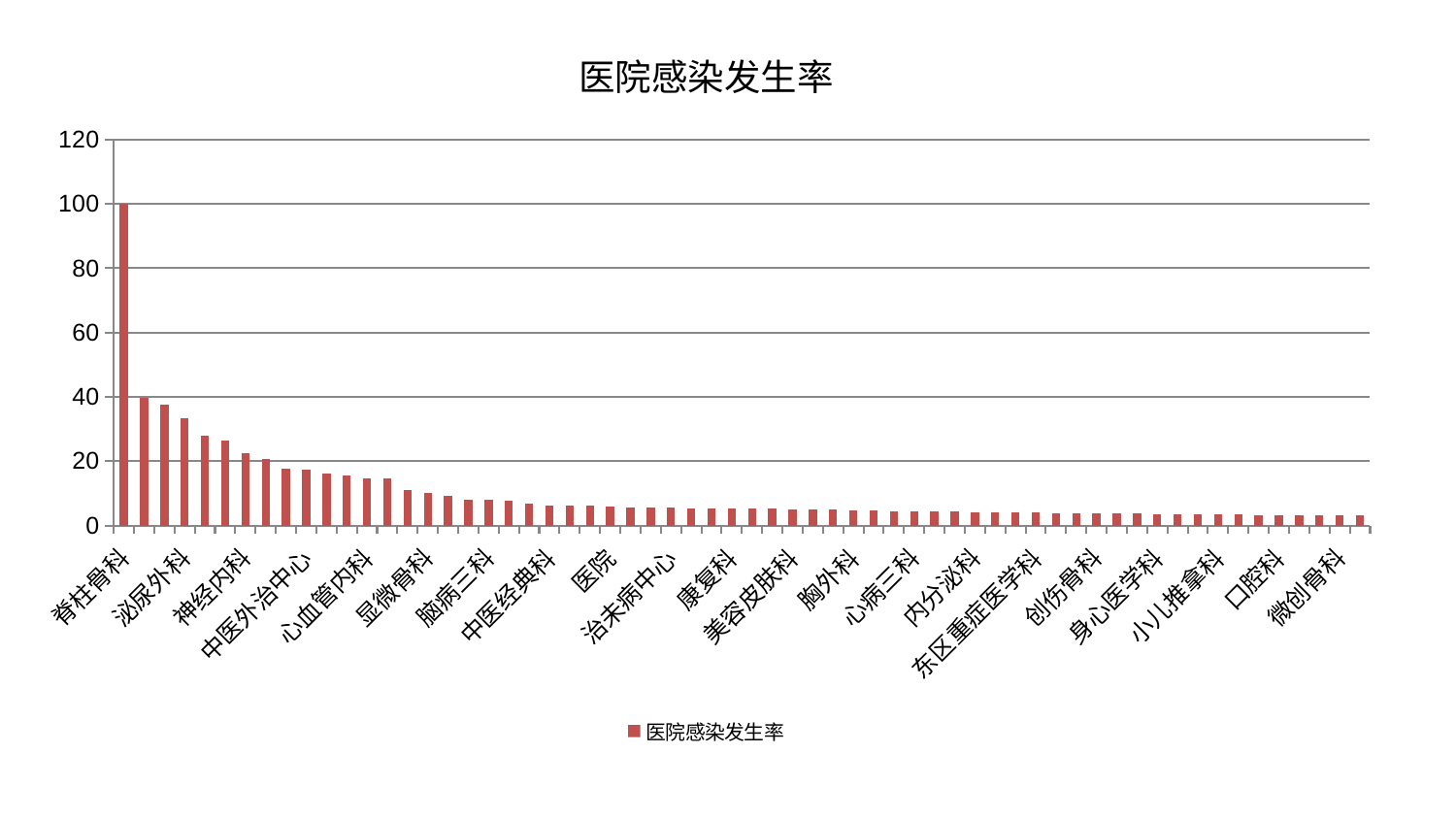

### Chart: 医院感染发生率

| Category | 医院感染发生率 |
|---|---|
| 脊柱骨科 | 100.0 |
| 小儿骨科 | 39.78046286554814 |
| 脑病一科 | 37.688983320586665 |
| 泌尿外科 | 33.43629903490512 |
| 心病二科 | 27.801178548996337 |
| 针灸科 | 26.38239265223176 |
| 神经内科 | 22.588643192222445 |
| 妇科 | 20.580877049131274 |
| 血液科 | 17.554808777261655 |
| 中医外治中心 | 17.424757166487417 |
| 肿瘤内科 | 16.109302971755408 |
| 运动损伤骨科 | 15.631859536483667 |
| 心血管内科 | 14.730557703963054 |
| 皮肤科 | 14.670246940853948 |
| 关节骨科 | 10.89832947243366 |
| 显微骨科 | 10.204358346537619 |
| 肾病科 | 9.12256331538564 |
| 心病一科 | 8.044681125884162 |
| 脑病三科 | 7.986798347824211 |
| 男科 | 7.728854221846707 |
| 眼科 | 6.750928132677539 |
| 中医经典科 | 6.094158787490785 |
| 老年医学科 | 6.086645908064028 |
| 乳腺甲状腺外科 | 6.066995430608079 |
| 医院 | 5.768016567409714 |
| 妇科妇二科合并 | 5.724440067446799 |
| 风湿病科 | 5.698567668602814 |
| 治未病中心 | 5.465681251675845 |
| 东区肾病科 | 5.303970857717993 |
| 脾胃科消化科合并 | 5.2971387587164775 |
| 康复科 | 5.236453960731437 |
| 妇二科 | 5.234825431767547 |
| 产科 | 5.168495495171346 |
| 美容皮肤科 | 5.131942311600257 |
| 肝病科 | 5.083565624505851 |
| 肝胆外科 | 4.877195320891459 |
| 胸外科 | 4.730368005012666 |
| 耳鼻喉科 | 4.565575669782608 |
| 周围血管科 | 4.520208035922728 |
| 心病三科 | 4.505952975685683 |
| 儿科 | 4.437133373079195 |
| 重症医学科 | 4.232885577048267 |
| 内分泌科 | 4.08165769636982 |
| 综合内科 | 4.013784919764252 |
| 心病四科 | 4.007652449758205 |
| 东区重症医学科 | 3.9300992341440897 |
| 消化内科 | 3.9178849049645956 |
| 肛肠科 | 3.889938812504269 |
| 创伤骨科 | 3.8247444600614324 |
| 神经外科 | 3.746685800557261 |
| 推拿科 | 3.665939955743883 |
| 身心医学科 | 3.5707693261755638 |
| 普通外科 | 3.5601071760873237 |
| 肾脏内科 | 3.438203541758554 |
| 小儿推拿科 | 3.438098423600683 |
| 脑病二科 | 3.3882753234815963 |
| 呼吸内科 | 3.2064736238512728 |
| 口腔科 | 3.1433223260433216 |
| 骨科 | 3.1224301056474197 |
| 西区重症医学科 | 3.1112906711446064 |
| 微创骨科 | 3.082850352536655 |
| 脾胃病科 | 3.079756208957854 |
301